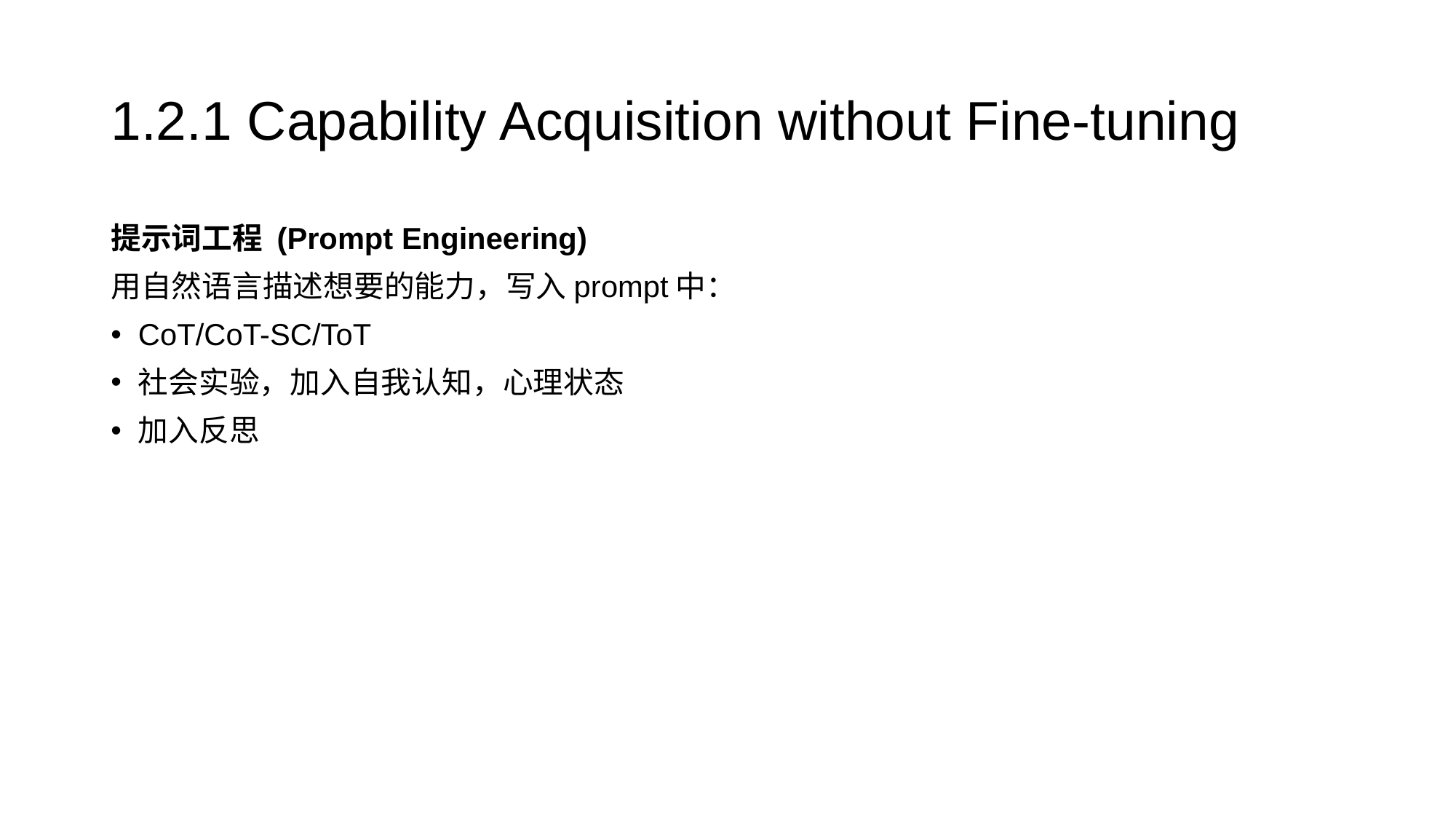

# 1.2.1 Capability Acquisition without Fine-tuning
提示词工程 (Prompt Engineering)
用自然语言描述想要的能力，写入prompt中：
CoT/CoT-SC/ToT
社会实验，加入自我认知，心理状态
加入反思